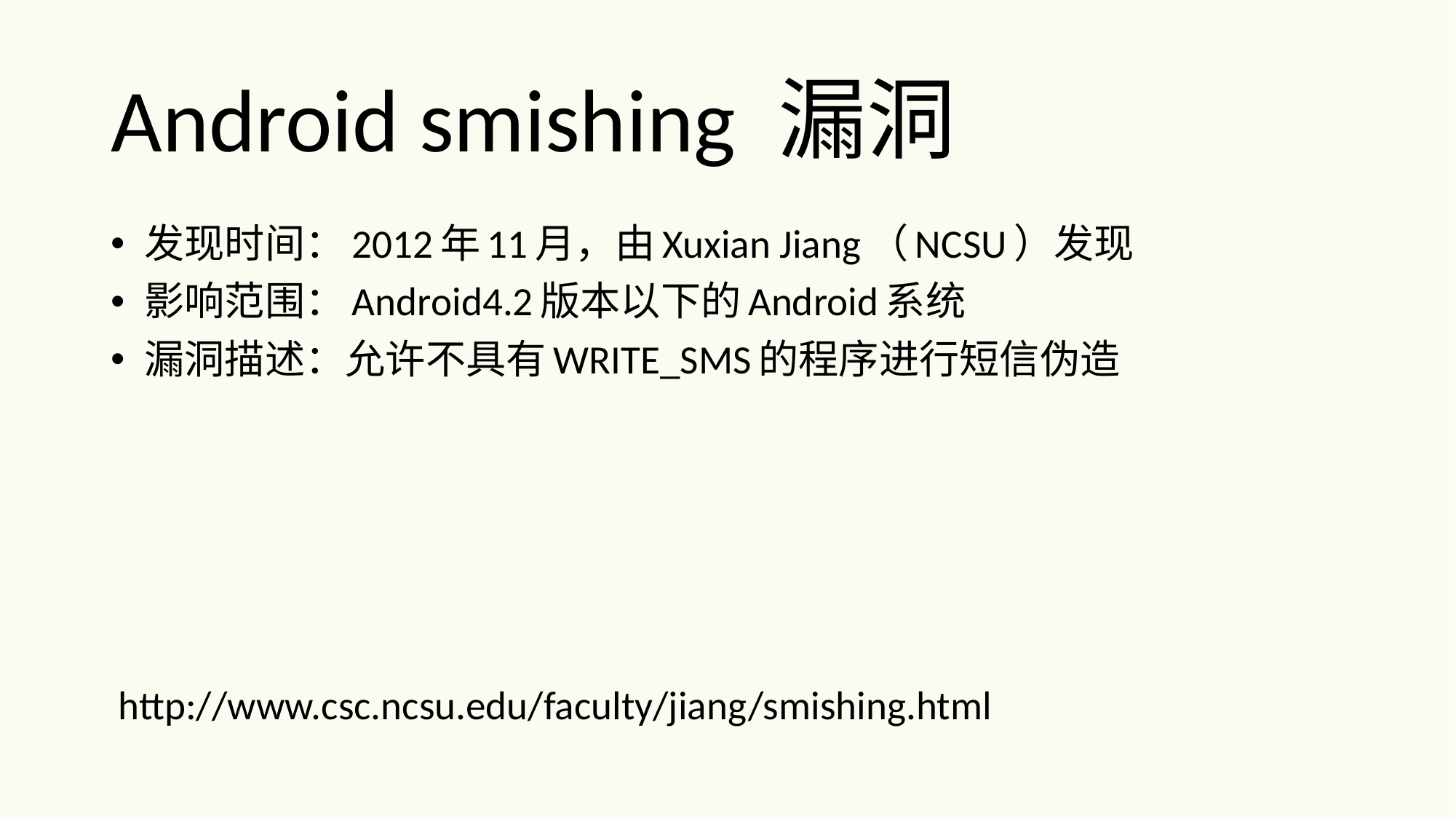

# Android smishing 漏洞
发现时间：2012年11月，由Xuxian Jiang（NCSU）发现
影响范围：Android4.2版本以下的Android系统
漏洞描述：允许不具有WRITE_SMS的程序进行短信伪造

http://www.csc.ncsu.edu/faculty/jiang/smishing.html